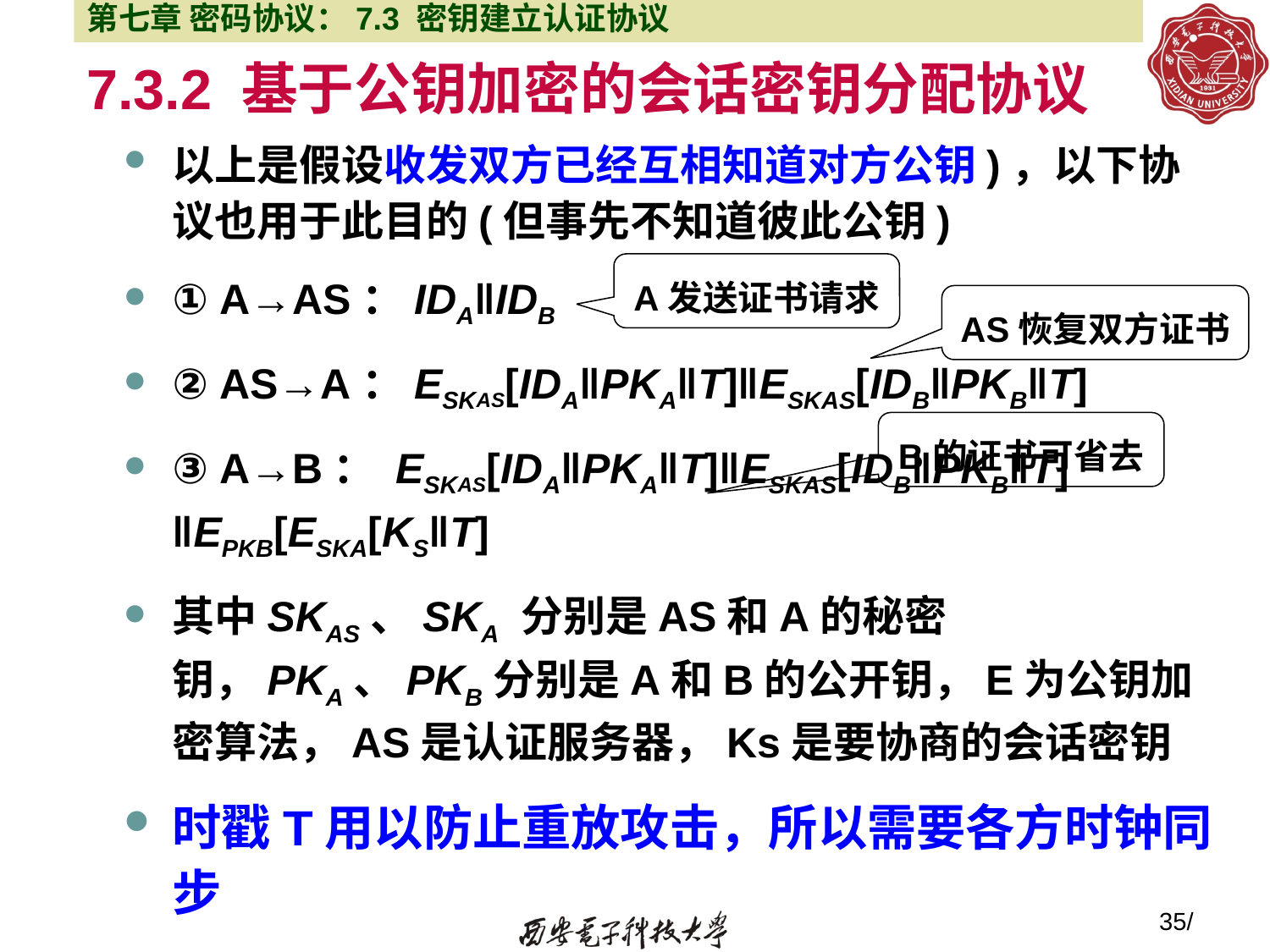

第七章 密码协议：7.3 密钥建立认证协议
# 7.3.2 基于公钥加密的会话密钥分配协议
以上是假设收发双方已经互相知道对方公钥)，以下协议也用于此目的(但事先不知道彼此公钥)
① A→AS：IDA‖IDB
② AS→A：ESKAS[IDA‖PKA‖T]‖ESKAS[IDB‖PKB‖T]
③ A→B： ESKAS[IDA‖PKA‖T]‖ESKAS[IDB‖PKB‖T] ‖EPKB[ESKA[KS‖T]
其中SKAS、SKA 分别是AS和A的秘密钥，PKA、PKB分别是A和B的公开钥，E为公钥加密算法，AS是认证服务器，Ks是要协商的会话密钥
时戳T用以防止重放攻击，所以需要各方时钟同步
A发送证书请求
AS恢复双方证书
B的证书可省去
35/